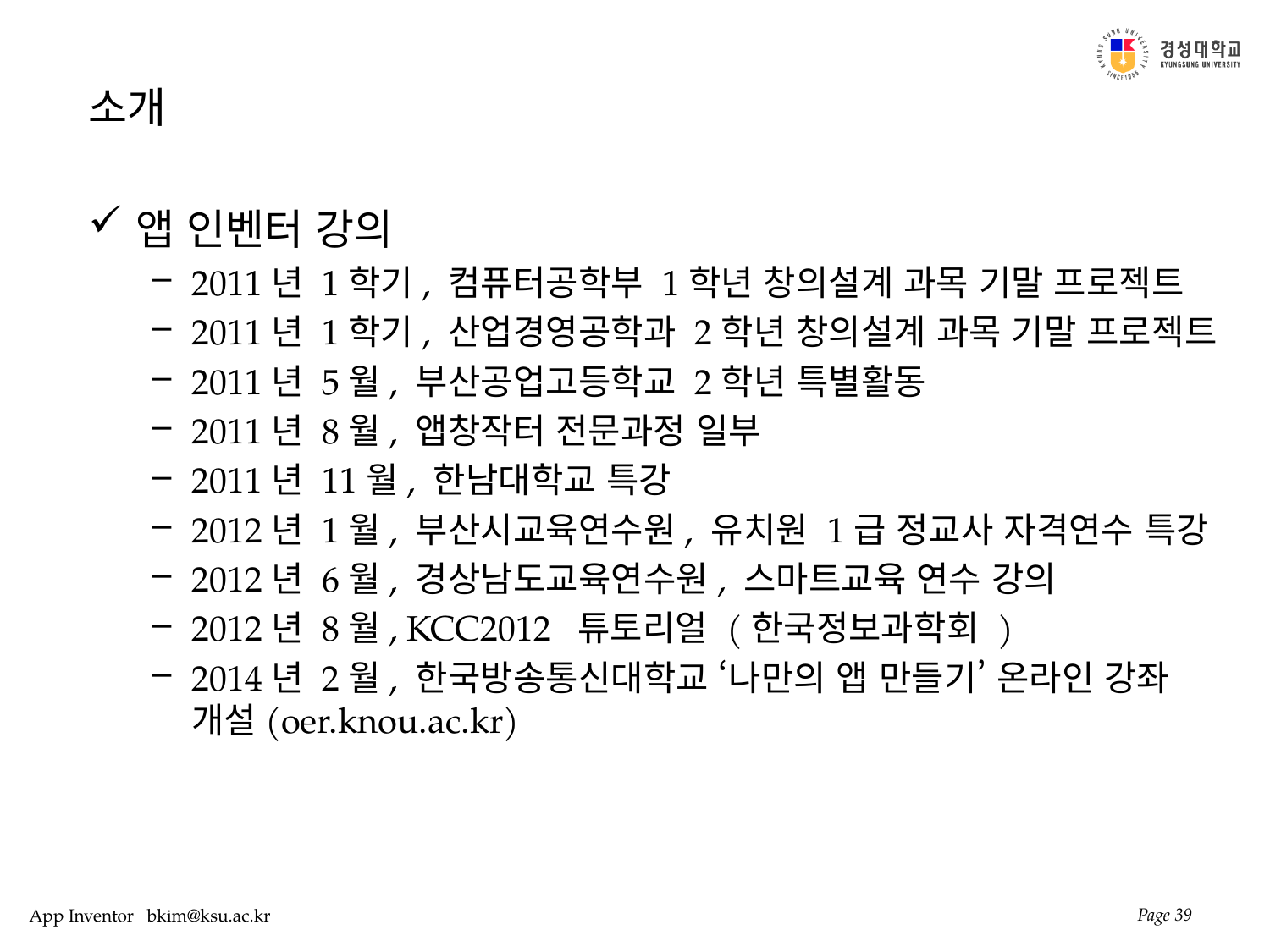

# 소개
앱 인벤터 강의
2011년 1학기, 컴퓨터공학부 1학년 창의설계 과목 기말 프로젝트
2011년 1학기, 산업경영공학과 2학년 창의설계 과목 기말 프로젝트
2011년 5월, 부산공업고등학교 2학년 특별활동
2011년 8월, 앱창작터 전문과정 일부
2011년 11월, 한남대학교 특강
2012년 1월, 부산시교육연수원, 유치원 1급 정교사 자격연수 특강
2012년 6월, 경상남도교육연수원, 스마트교육 연수 강의
2012년 8월, KCC2012  튜토리얼 (한국정보과학회 )
2014년 2월, 한국방송통신대학교 ‘나만의 앱 만들기’ 온라인 강좌 개설(oer.knou.ac.kr)
Page 39